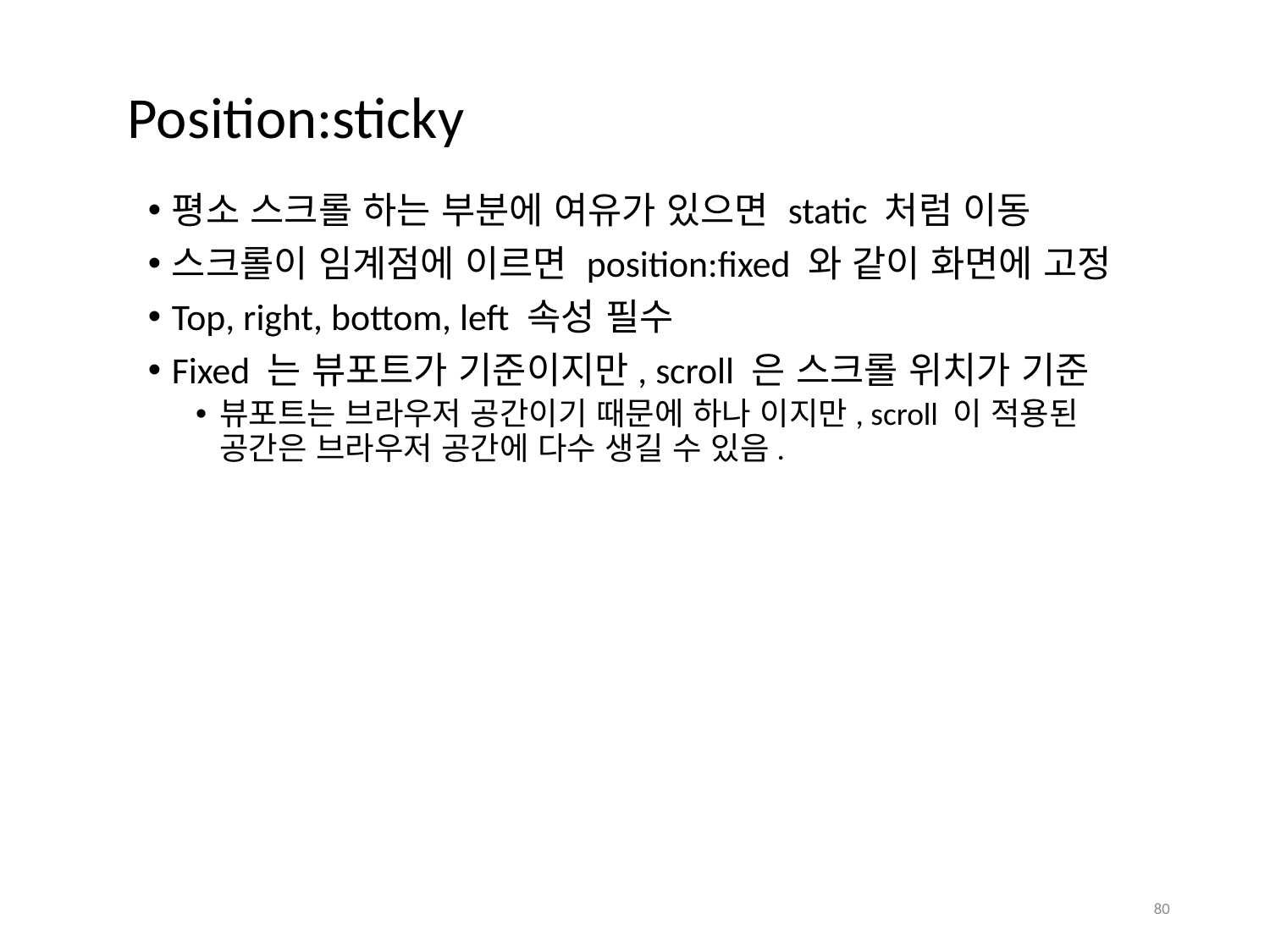

# Position:sticky
평소 스크롤 하는 부분에 여유가 있으면 static 처럼 이동
스크롤이 임계점에 이르면 position:fixed 와 같이 화면에 고정
Top, right, bottom, left 속성 필수
Fixed 는 뷰포트가 기준이지만, scroll 은 스크롤 위치가 기준
뷰포트는 브라우저 공간이기 때문에 하나 이지만, scroll 이 적용된 공간은 브라우저 공간에 다수 생길 수 있음.

80